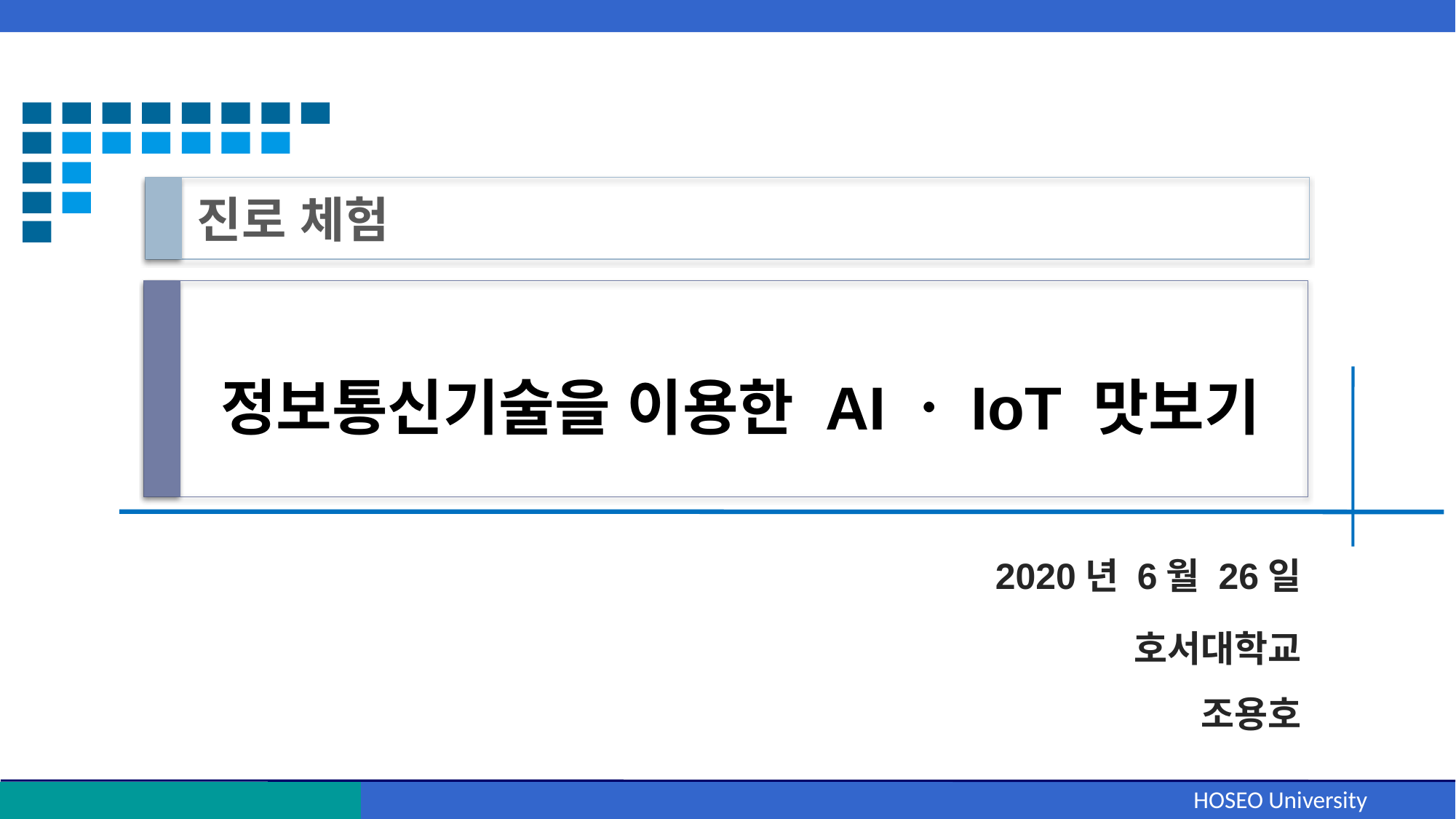

진로 체험
# 정보통신기술을 이용한 AIㆍIoT 맛보기
2020년 6월 26일
호서대학교
조용호